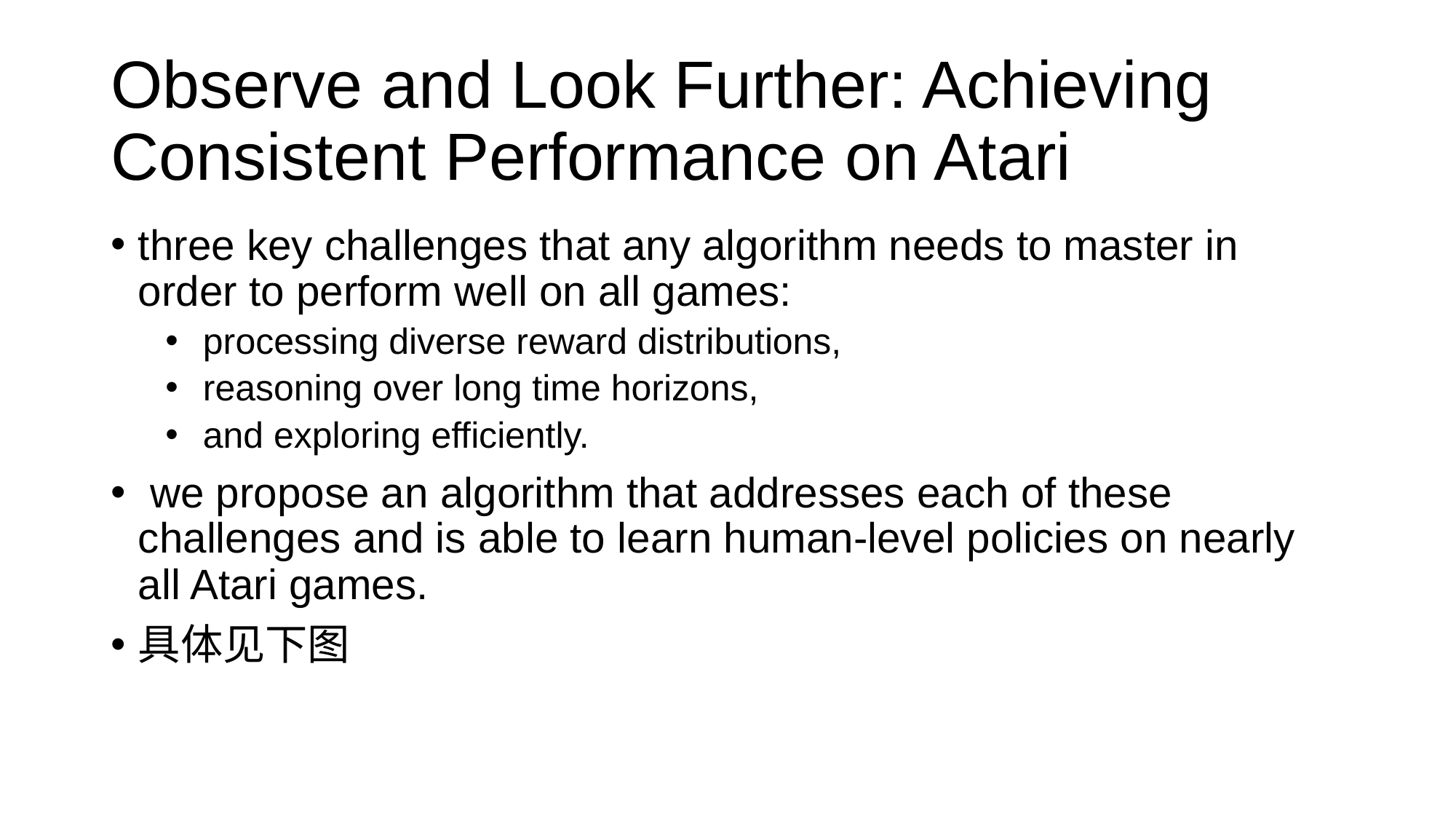

# Observe and Look Further: Achieving Consistent Performance on Atari
three key challenges that any algorithm needs to master in order to perform well on all games:
 processing diverse reward distributions,
 reasoning over long time horizons,
 and exploring efficiently.
 we propose an algorithm that addresses each of these challenges and is able to learn human-level policies on nearly all Atari games.
具体见下图